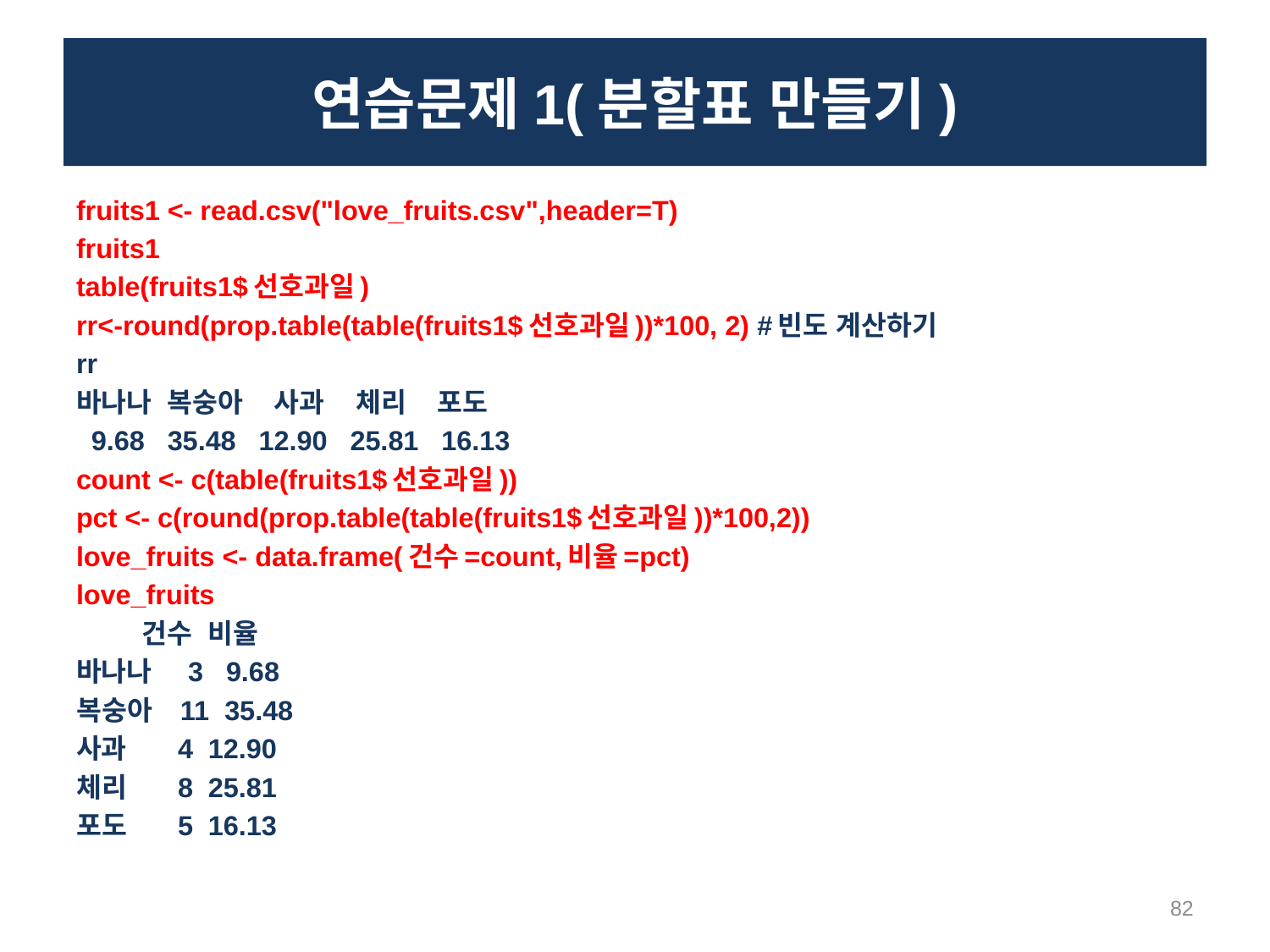

# 연습문제1(분할표 만들기)
fruits1 <- read.csv("love_fruits.csv",header=T)
fruits1
table(fruits1$선호과일)
rr<-round(prop.table(table(fruits1$선호과일))*100, 2) #빈도 계산하기
rr
바나나  복숭아    사과    체리    포도
  9.68   35.48   12.90   25.81   16.13
count <- c(table(fruits1$선호과일))
pct <- c(round(prop.table(table(fruits1$선호과일))*100,2))
love_fruits <- data.frame(건수=count,비율=pct)
love_fruits
        건수  비율
바나나    3   9.68
복숭아   11  35.48
사과      4  12.90
체리      8  25.81
포도      5  16.13
82